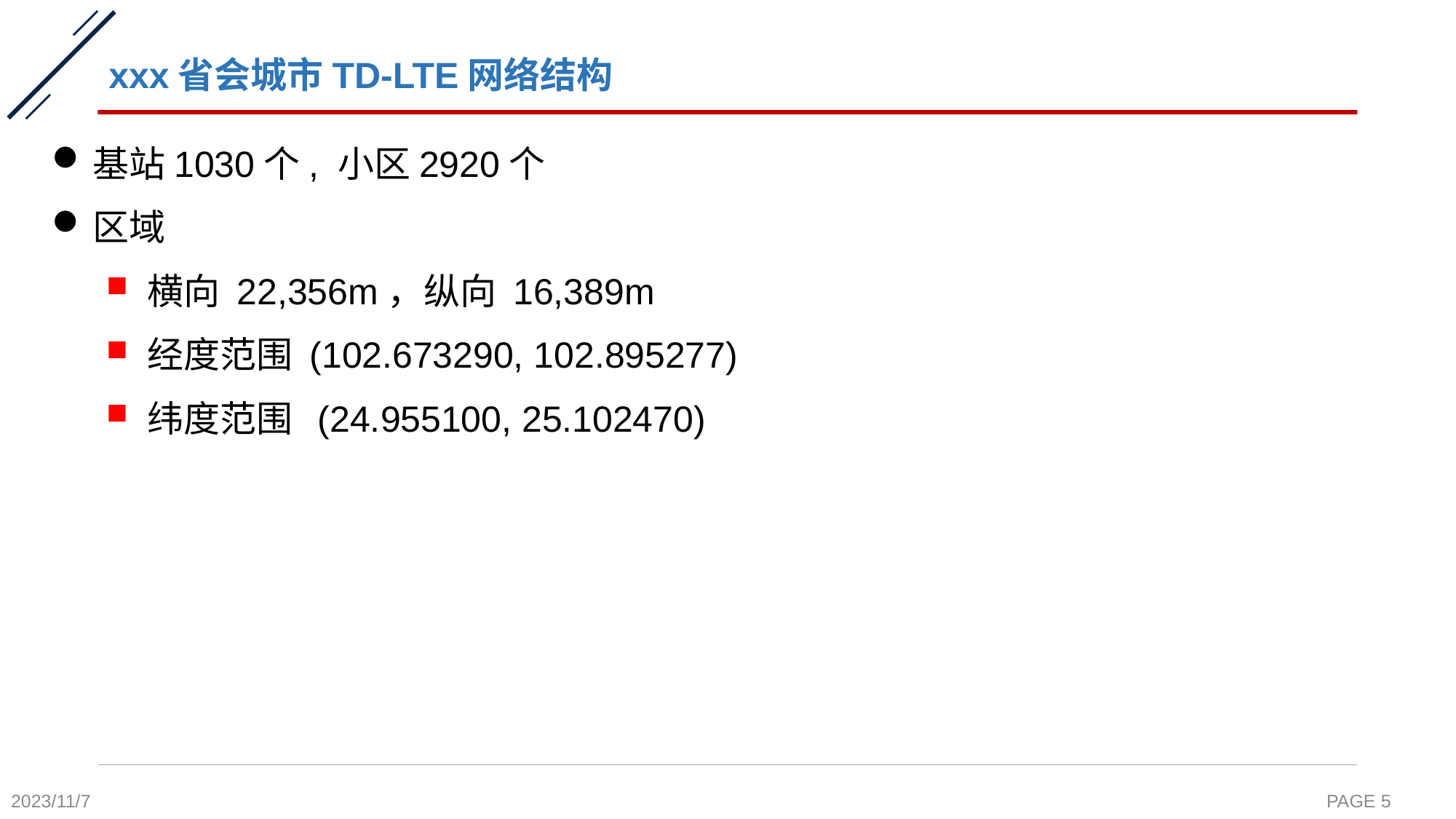

# xxx省会城市TD-LTE网络结构
基站1030个, 小区2920个
区域
横向 22,356m，纵向 16,389m
经度范围 (102.673290, 102.895277)
纬度范围  (24.955100, 25.102470)

2023/11/7
PAGE 5